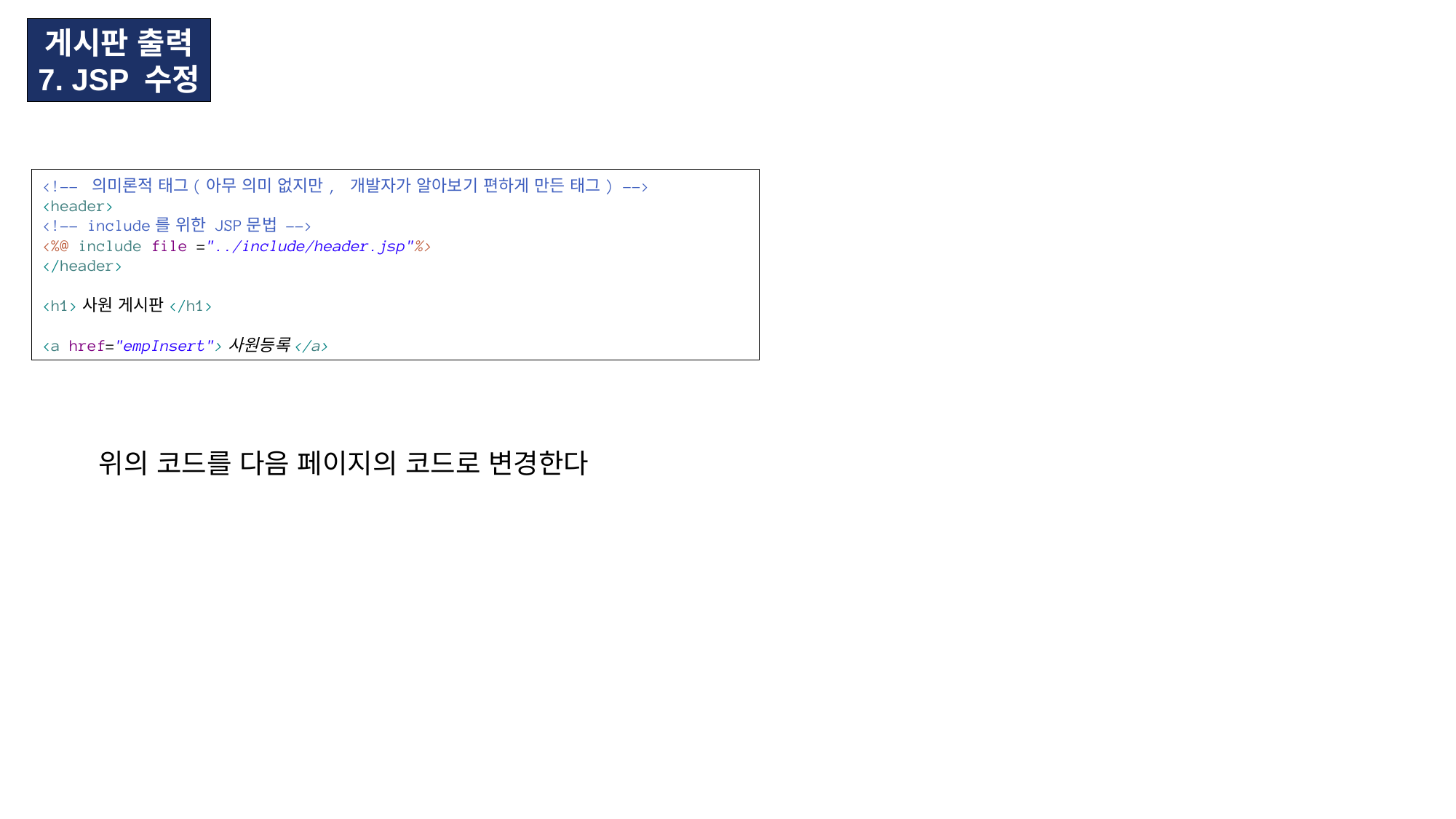

게시판 출력
7. JSP 수정
<!-- 의미론적 태그(아무 의미 없지만, 개발자가 알아보기 편하게 만든 태그) -->
<header>
<!-- include를 위한 JSP문법 -->
<%@ include file ="../include/header.jsp"%>
</header>

<h1>사원 게시판</h1>

<a href="empInsert">사원등록</a>
위의 코드를 다음 페이지의 코드로 변경한다